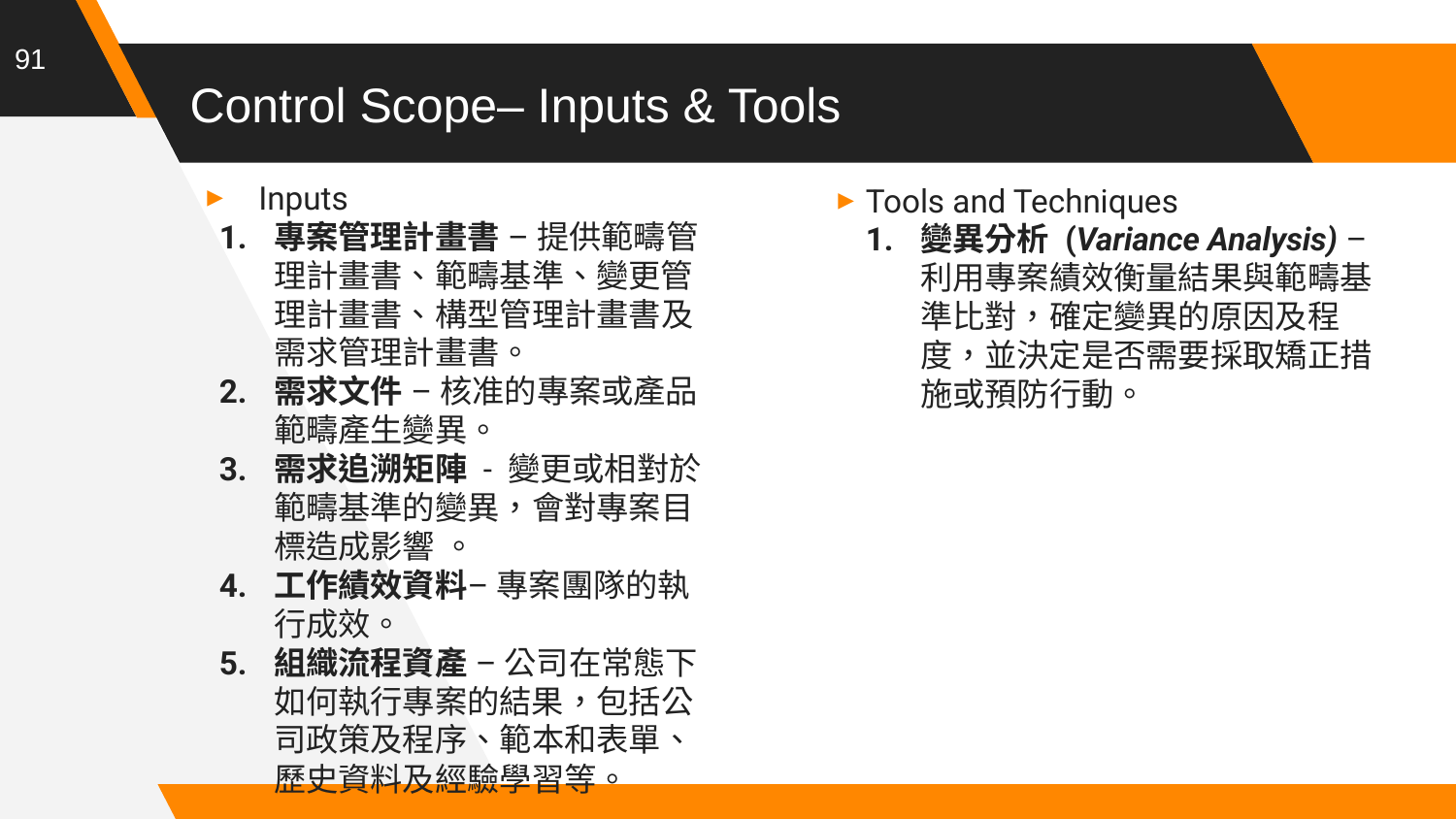

91
# Control Scope– Inputs & Tools
Inputs
專案管理計畫書 – 提供範疇管理計畫書、範疇基準、變更管理計畫書、構型管理計畫書及需求管理計畫書。
需求文件 – 核准的專案或產品範疇產生變異。
需求追溯矩陣 - 變更或相對於範疇基準的變異，會對專案目標造成影響 。
工作績效資料– 專案團隊的執行成效。
組織流程資產 – 公司在常態下如何執行專案的結果，包括公司政策及程序、範本和表單、歷史資料及經驗學習等。

Tools and Techniques
變異分析 (Variance Analysis) – 利用專案績效衡量結果與範疇基準比對，確定變異的原因及程度，並決定是否需要採取矯正措施或預防行動。